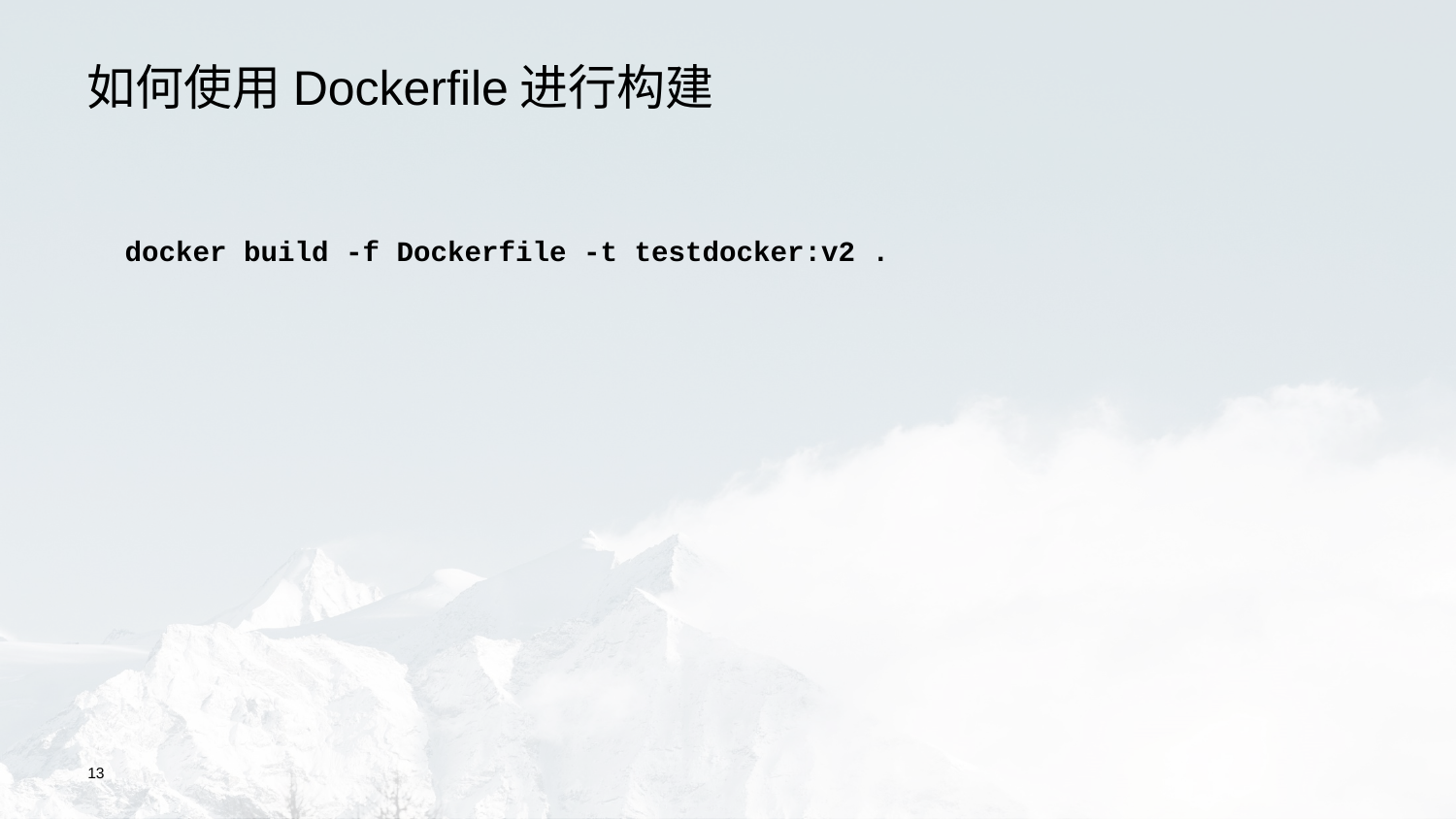

如何使用Dockerfile进行构建
docker build -f Dockerfile -t testdocker:v2 .
13